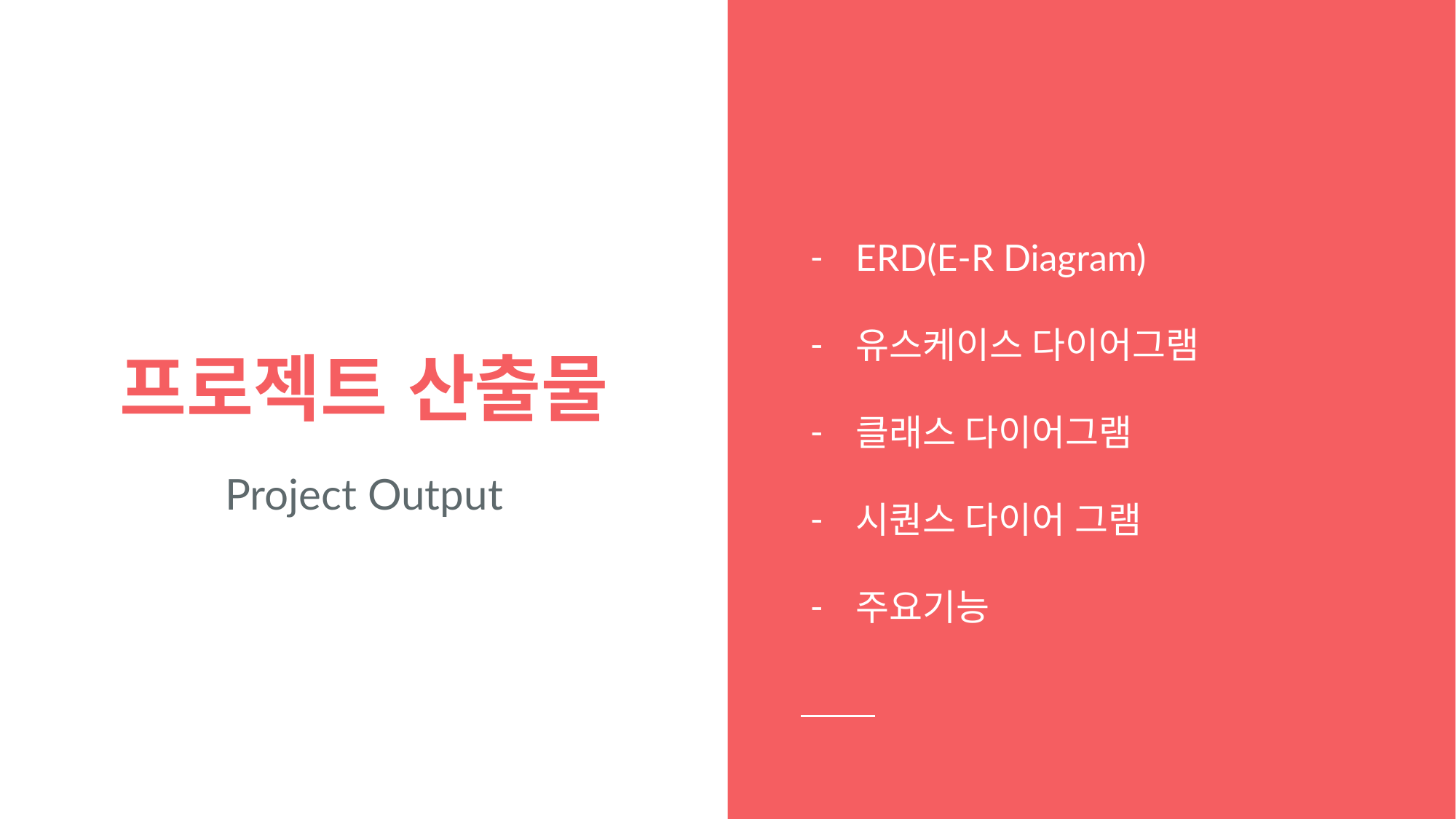

ERD(E-R Diagram)
유스케이스 다이어그램
클래스 다이어그램
시퀀스 다이어 그램
주요기능
# 프로젝트 산출물
Project Output